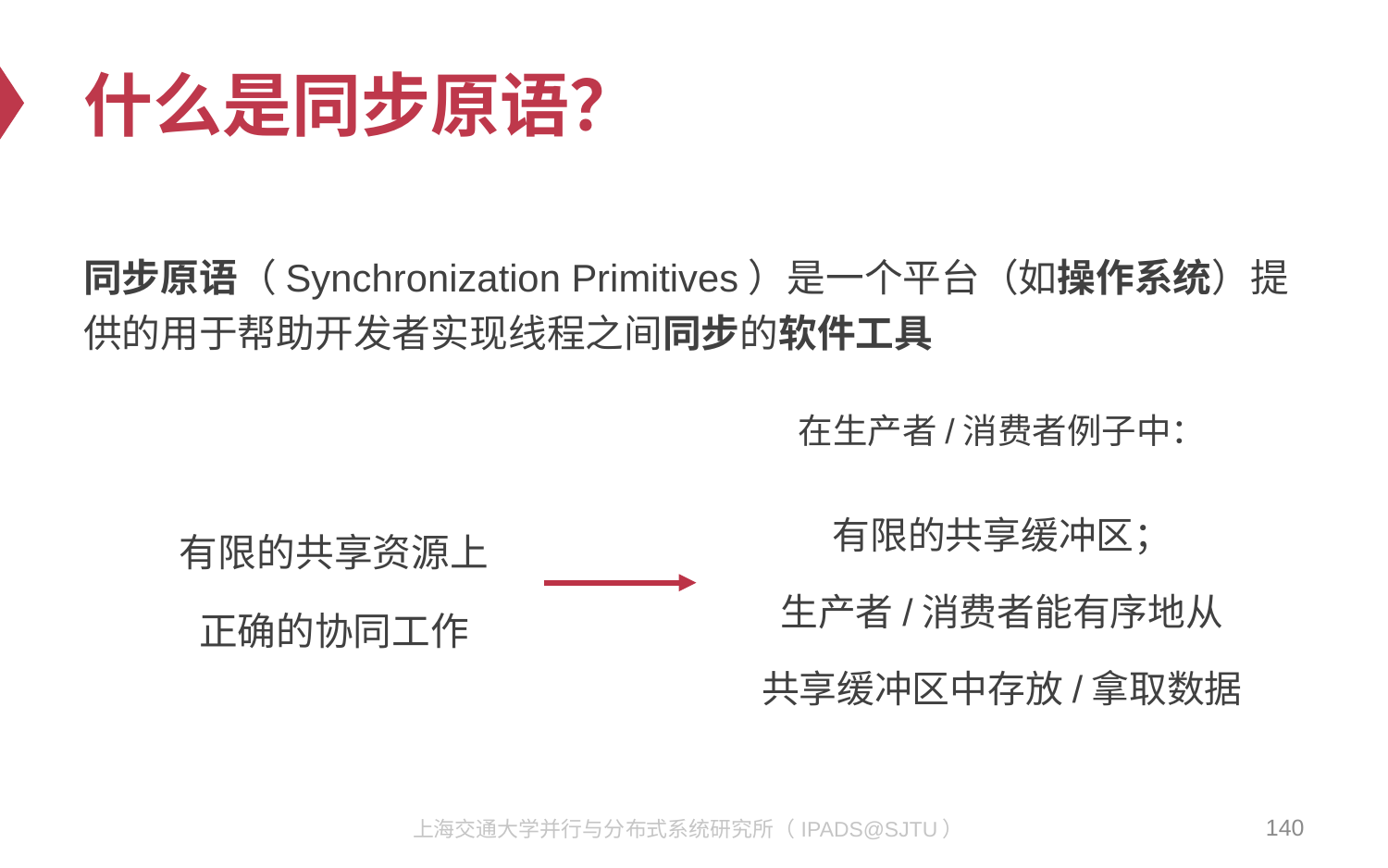

# 什么是同步原语？
同步原语（Synchronization Primitives）是一个平台（如操作系统）提供的用于帮助开发者实现线程之间同步的软件工具
在生产者/消费者例子中：
有限的共享缓冲区；
生产者/消费者能有序地从
共享缓冲区中存放/拿取数据
有限的共享资源上
正确的协同工作
140
上海交通大学并行与分布式系统研究所（IPADS@SJTU）